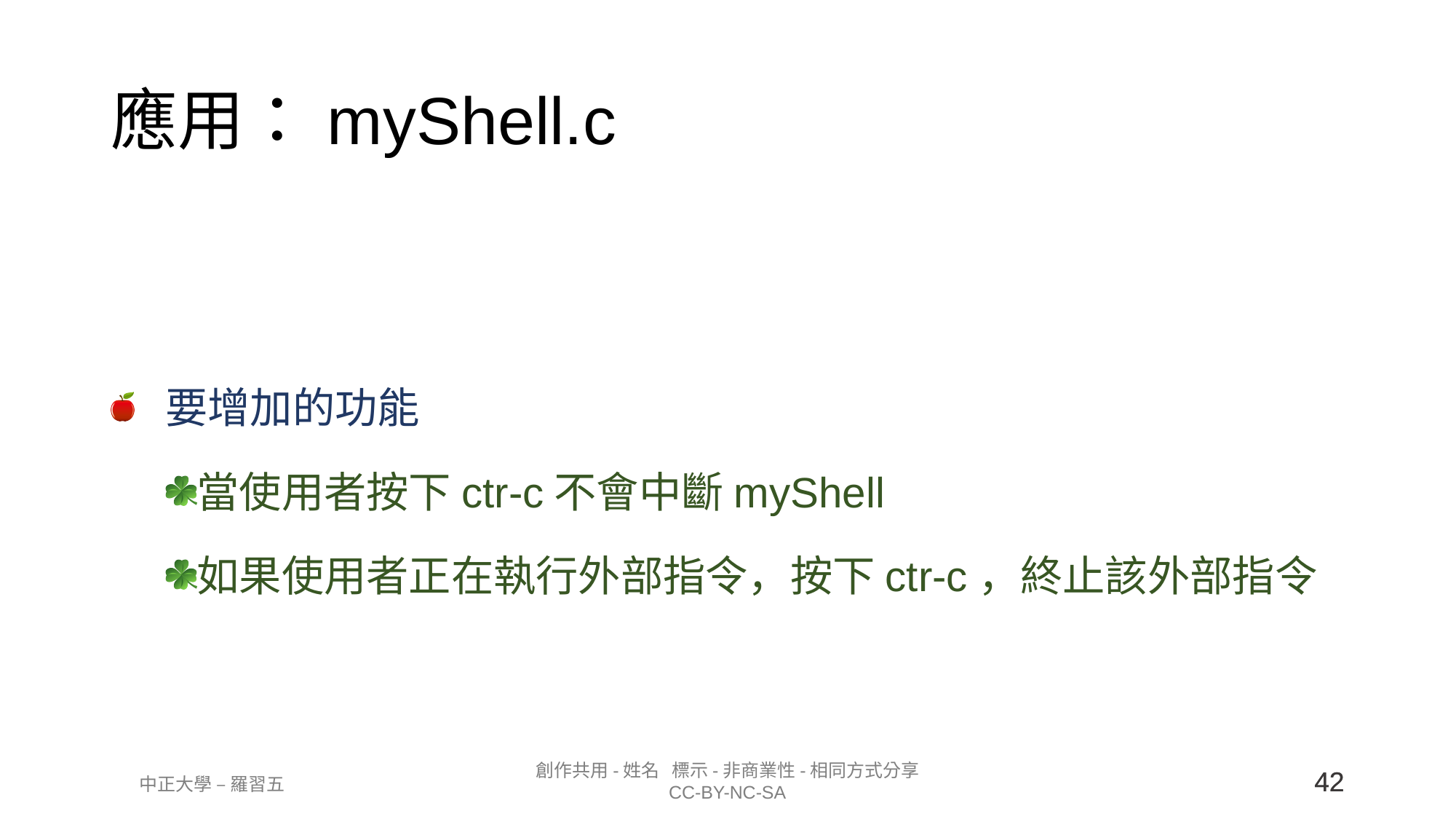

# 應用：myShell.c
要增加的功能
當使用者按下ctr-c不會中斷myShell
如果使用者正在執行外部指令，按下ctr-c，終止該外部指令